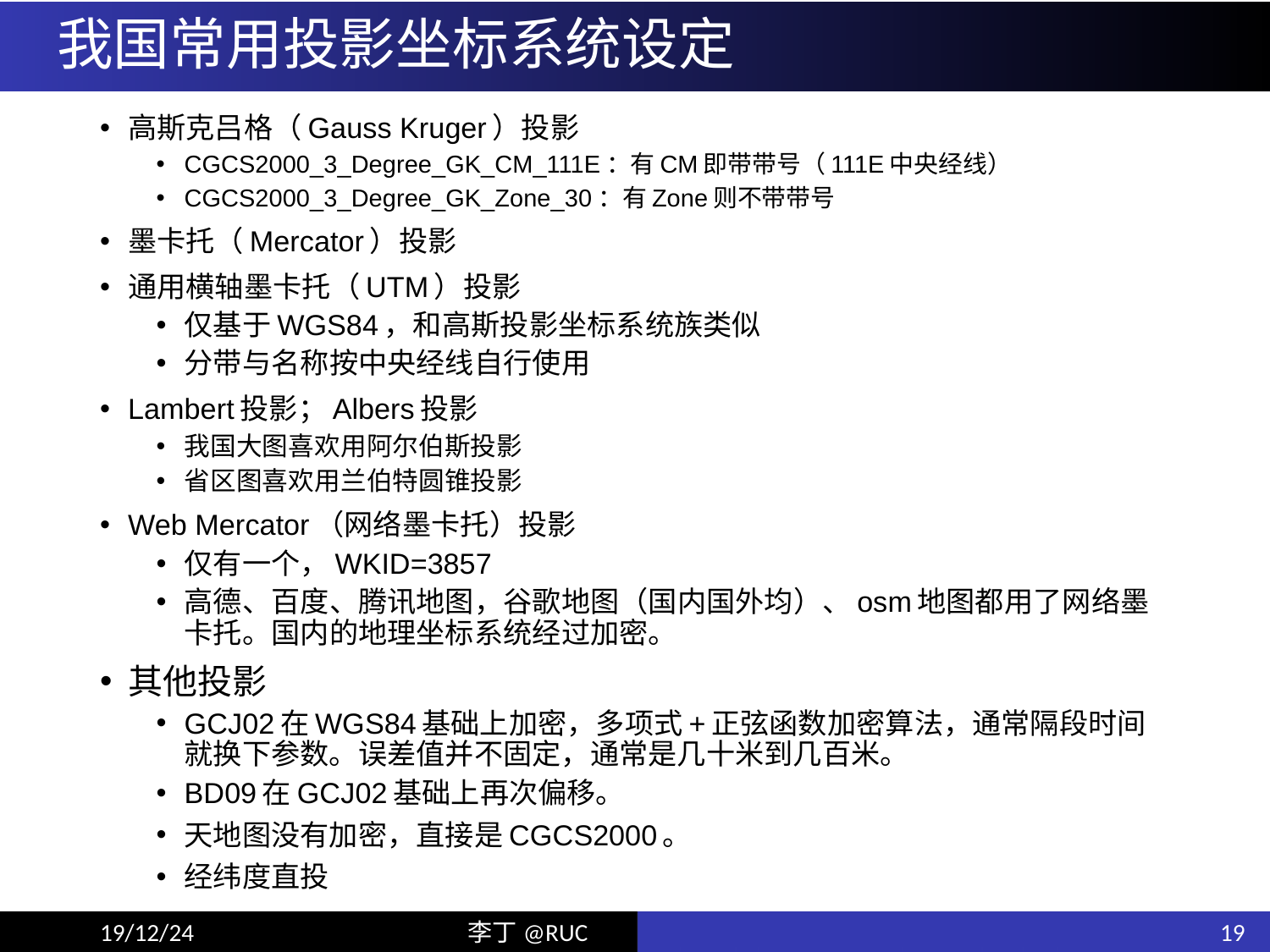

# 我国常用投影坐标系统设定
高斯克吕格（Gauss Kruger）投影
CGCS2000_3_Degree_GK_CM_111E：有CM即带带号（111E中央经线）
CGCS2000_3_Degree_GK_Zone_30：有Zone则不带带号
墨卡托（Mercator）投影
通用横轴墨卡托（UTM）投影
仅基于WGS84，和高斯投影坐标系统族类似
分带与名称按中央经线自行使用
Lambert投影；Albers投影
我国大图喜欢用阿尔伯斯投影
省区图喜欢用兰伯特圆锥投影
Web Mercator（网络墨卡托）投影
仅有一个，WKID=3857
高德、百度、腾讯地图，谷歌地图（国内国外均）、osm地图都用了网络墨卡托。国内的地理坐标系统经过加密。
其他投影
GCJ02在WGS84基础上加密，多项式+正弦函数加密算法，通常隔段时间就换下参数。误差值并不固定，通常是几十米到几百米。
BD09在GCJ02基础上再次偏移。
天地图没有加密，直接是CGCS2000。
经纬度直投
19
19/12/24
李丁@RUC